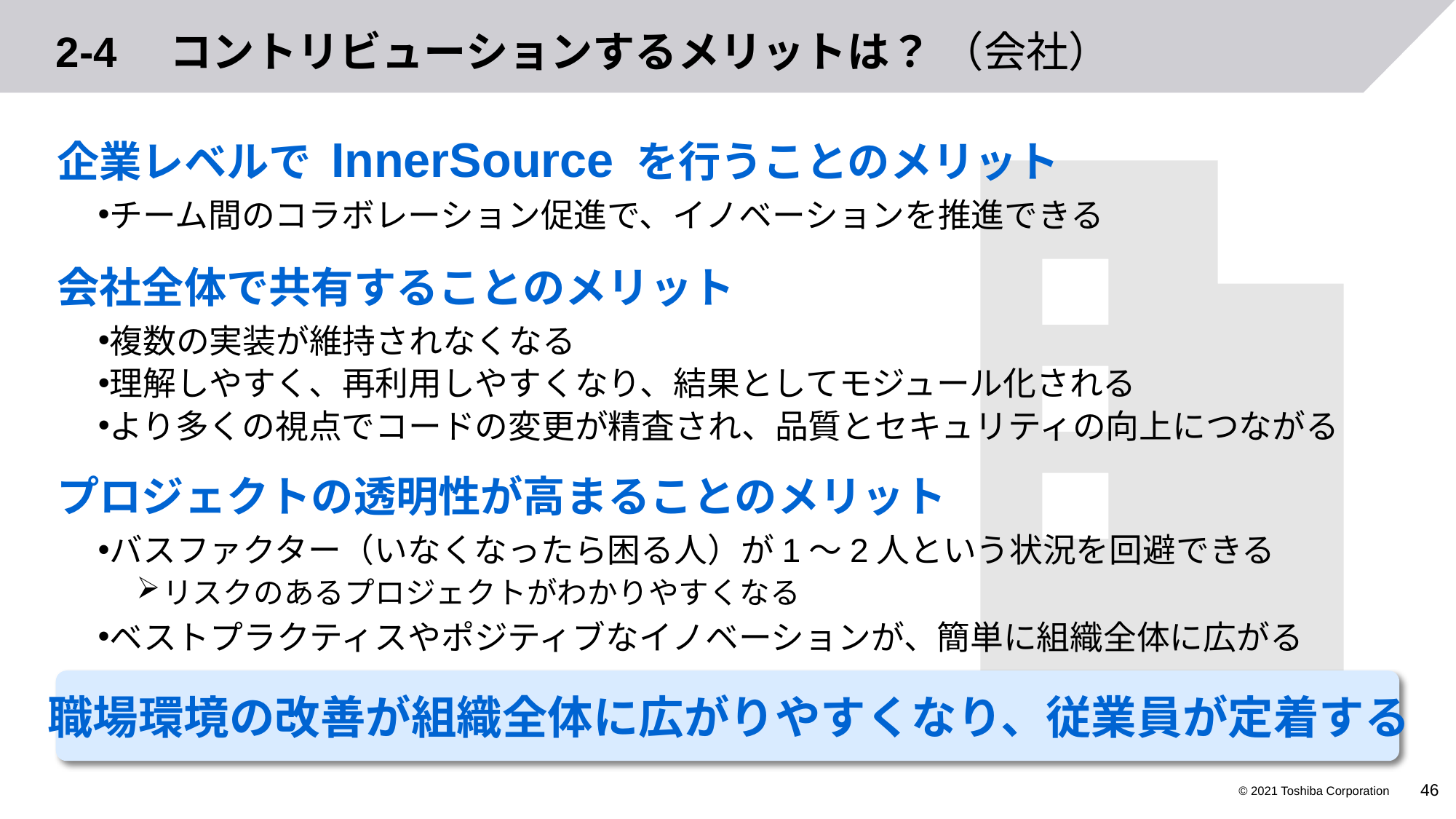

# 2-4　コントリビューションするメリットは？ （会社）
企業レベルで InnerSource を行うことのメリット

チーム間のコラボレーション促進で、イノベーションを推進できる
会社全体で共有することのメリット
複数の実装が維持されなくなる
理解しやすく、再利用しやすくなり、結果としてモジュール化される
より多くの視点でコードの変更が精査され、品質とセキュリティの向上につながる
プロジェクトの透明性が高まることのメリット
バスファクター（いなくなったら困る人）が1～2人という状況を回避できる
リスクのあるプロジェクトがわかりやすくなる
ベストプラクティスやポジティブなイノベーションが、簡単に組織全体に広がる

職場環境の改善が組織全体に広がりやすくなり、従業員が定着する